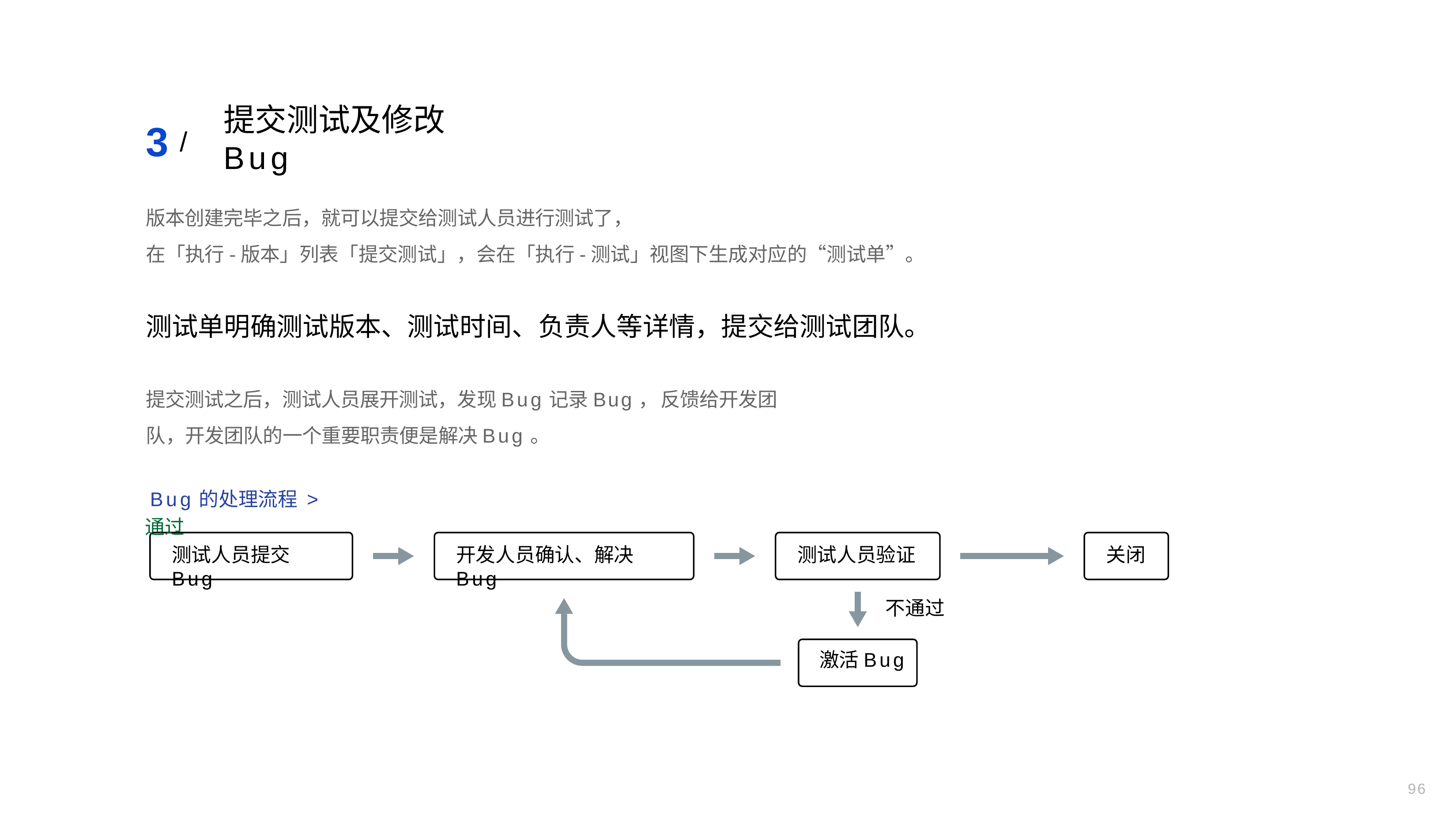

# 3 /
提交测试及修改Bug
版本创建完毕之后，就可以提交给测试人员进行测试了，
在「执行-版本」列表「提交测试」，会在「执行-测试」视图下生成对应的“测试单”。

测试单明确测试版本、测试时间、负责人等详情，提交给测试团队。

提交测试之后，测试人员展开测试，发现Bug记录Bug，反馈给开发团队，开发团队的一个重要职责便是解决Bug。

Bug的处理流程 >
通过

测试人员提交Bug
开发人员确认、解决Bug
测试人员验证
关闭

不通过

激活Bug

96